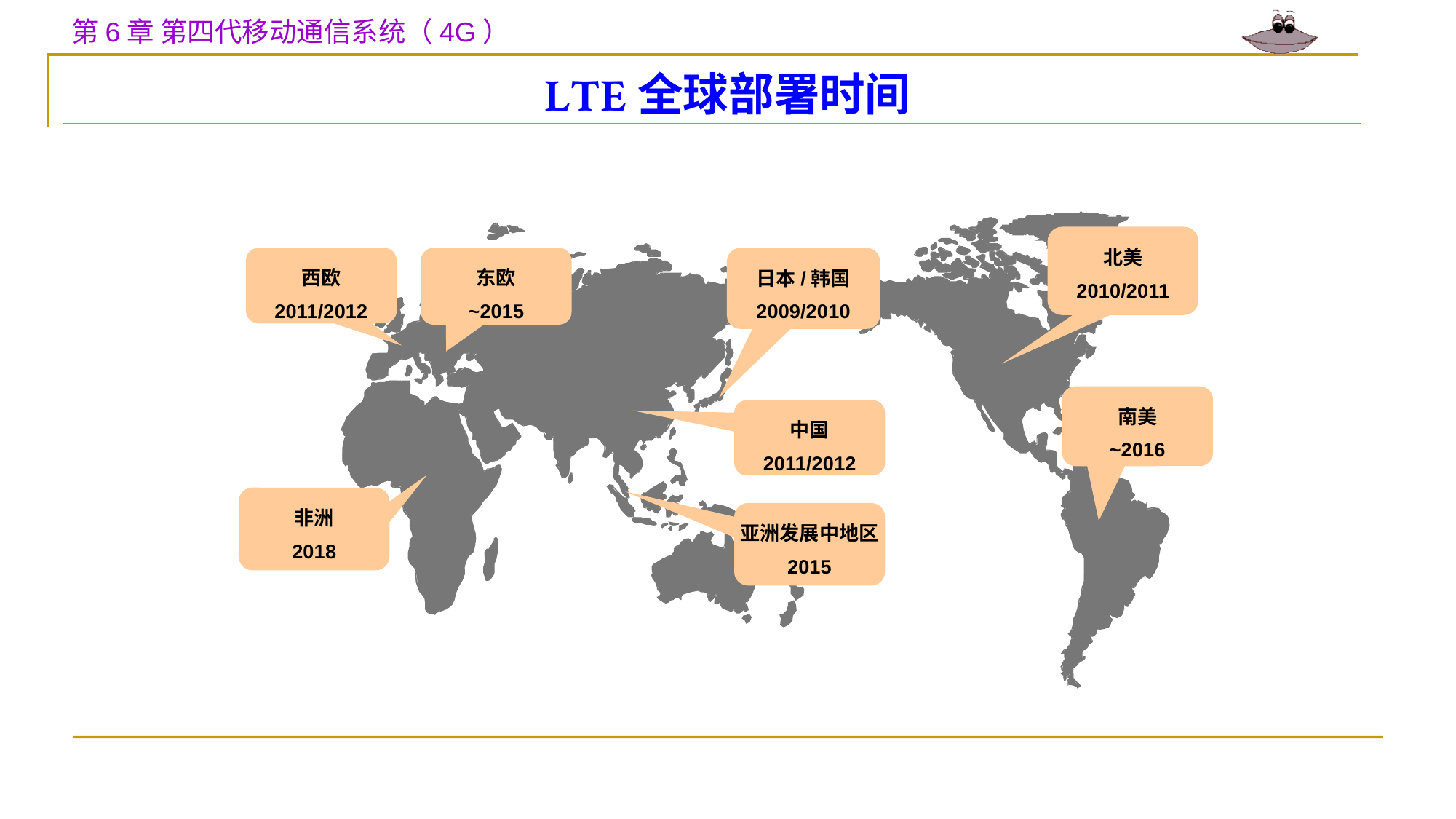

# LTE全球部署时间

北美
2010/2011
西欧
2011/2012
东欧
~2015
日本/韩国
2009/2010
南美
~2016
中国
2011/2012
非洲
2018
亚洲发展中地区
2015